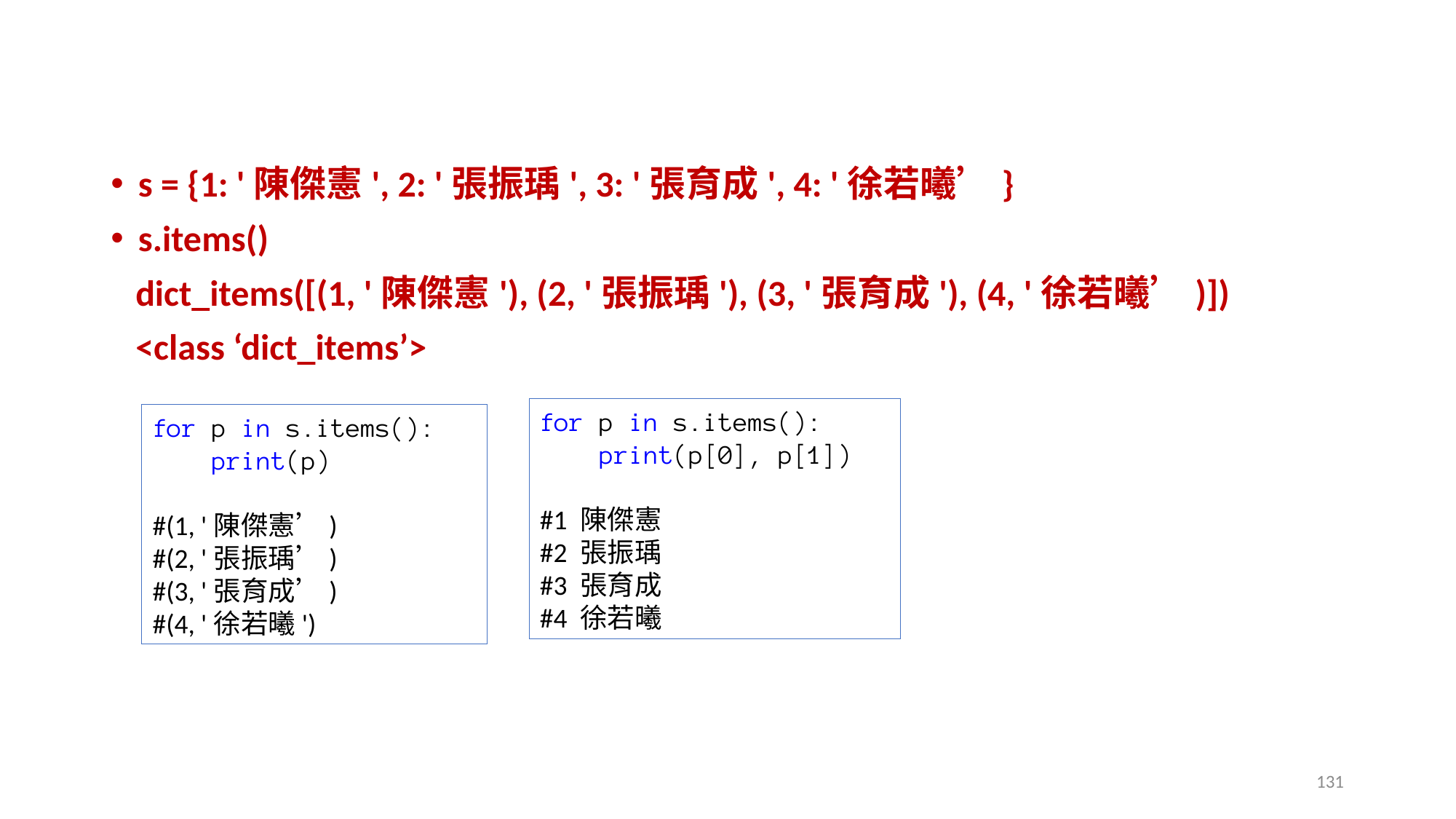

#
s = {1: '陳傑憲', 2: '張振瑀', 3: '張育成', 4: '徐若曦’}
s.items()
   dict_items([(1, '陳傑憲'), (2, '張振瑀'), (3, '張育成'), (4, '徐若曦’)])
   <class ‘dict_items’>

for p in s.items():
    print(p[0], p[1])

#1 陳傑憲
#2 張振瑀
#3 張育成
#4 徐若曦
for p in s.items():
    print(p)

#(1, '陳傑憲’)
#(2, '張振瑀’)
#(3, '張育成’)
#(4, '徐若曦')
131